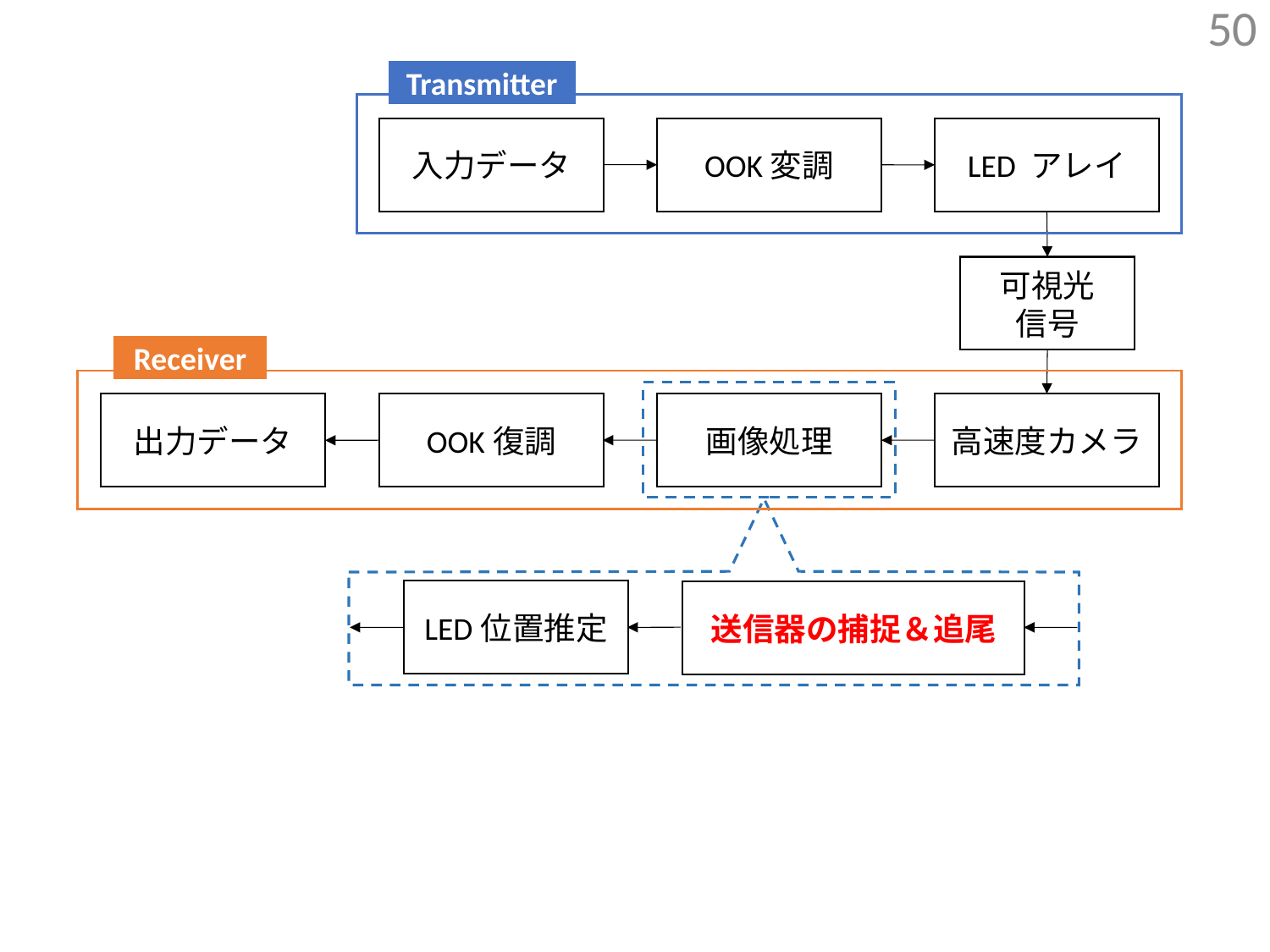

50
Transmitter

入力データ
OOK変調
LED アレイ
可視光
信号
Receiver

出力データ
OOK復調
画像処理
高速度カメラ

LED位置推定
送信器の捕捉＆追尾